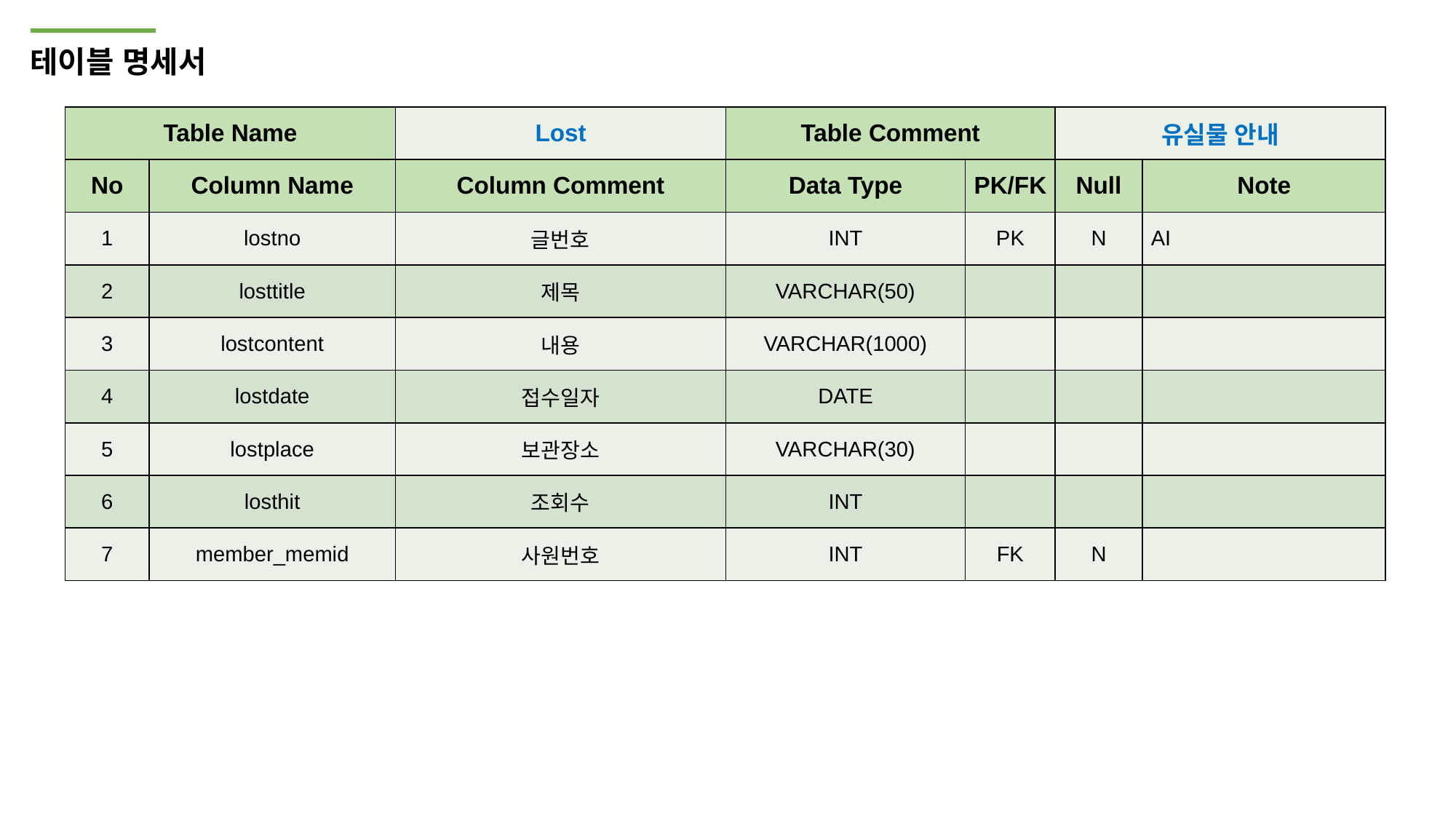

테이블 명세서
| Table Name |  | Lost | Table Comment |  | 유실물 안내 |  |
| --- | --- | --- | --- | --- | --- | --- |
| No | Column Name | Column Comment | Data Type | PK/FK | Null | Note |
| 1 | lostno | 글번호 | INT | PK | N | AI |
| 2 | losttitle | 제목 | VARCHAR(50) |  |  |  |
| 3 | lostcontent | 내용 | VARCHAR(1000) |  |  |  |
| 4 | lostdate | 접수일자 | DATE |  |  |  |
| 5 | lostplace | 보관장소 | VARCHAR(30) |  |  |  |
| 6 | losthit | 조회수 | INT |  |  |  |
| 7 | member\_memid | 사원번호 | INT | FK | N |  |